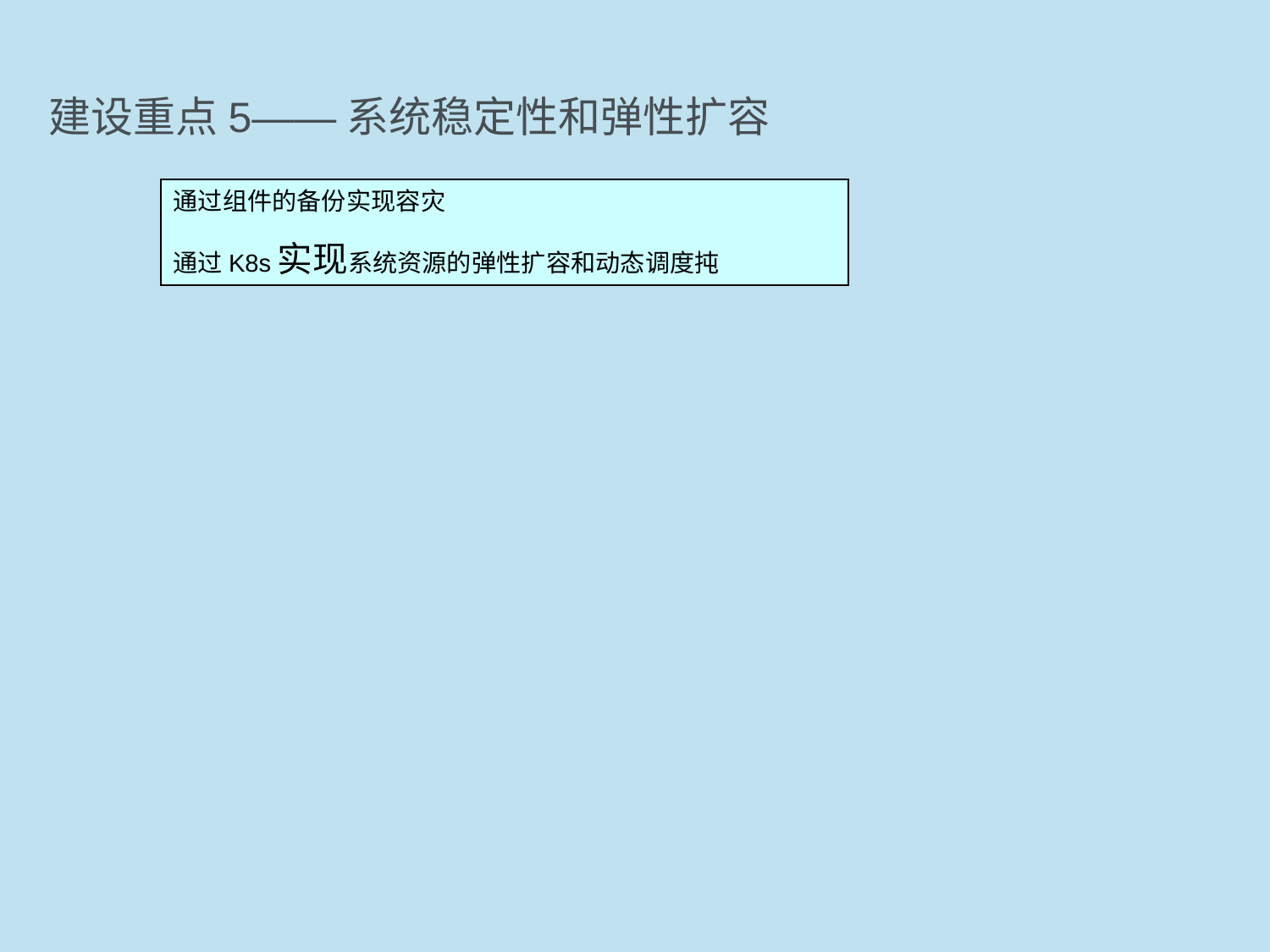

# 建设重点5——系统稳定性和弹性扩容
通过组件的备份实现容灾
通过K8s实现系统资源的弹性扩容和动态调度扽